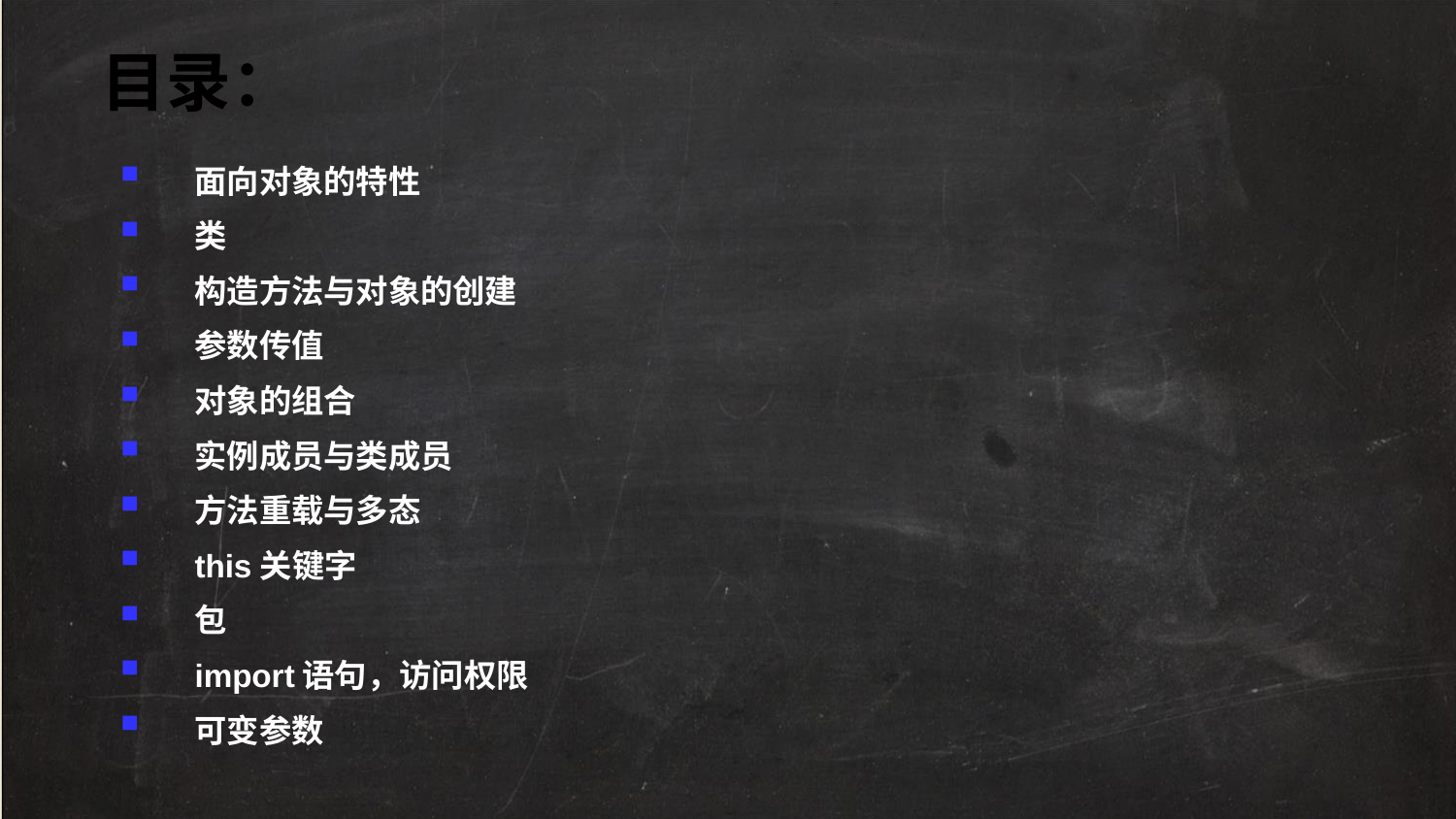

目录：

面向对象的特性
类
构造方法与对象的创建
参数传值
对象的组合
实例成员与类成员
方法重载与多态
this关键字
包
import语句，访问权限
可变参数